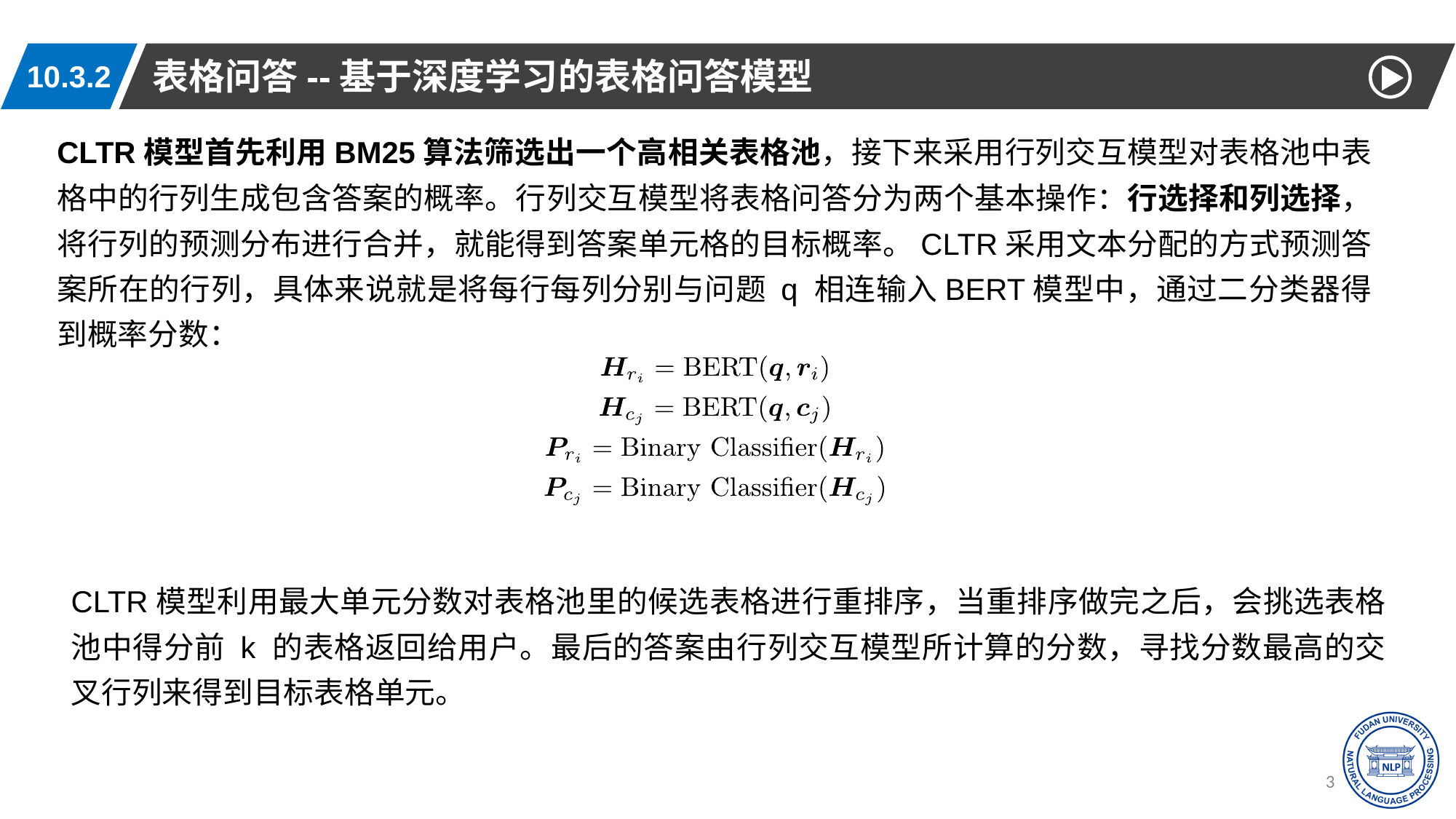

表格问答--基于深度学习的表格问答模型
10.3.2

CLTR模型首先利用BM25算法筛选出一个高相关表格池，接下来采用行列交互模型对表格池中表格中的行列生成包含答案的概率。行列交互模型将表格问答分为两个基本操作：行选择和列选择，将行列的预测分布进行合并，就能得到答案单元格的目标概率。CLTR采用文本分配的方式预测答案所在的行列，具体来说就是将每行每列分别与问题 q 相连输入BERT模型中，通过二分类器得到概率分数：

CLTR模型利用最大单元分数对表格池里的候选表格进行重排序，当重排序做完之后，会挑选表格池中得分前 k 的表格返回给用户。最后的答案由行列交互模型所计算的分数，寻找分数最高的交叉行列来得到目标表格单元。
39